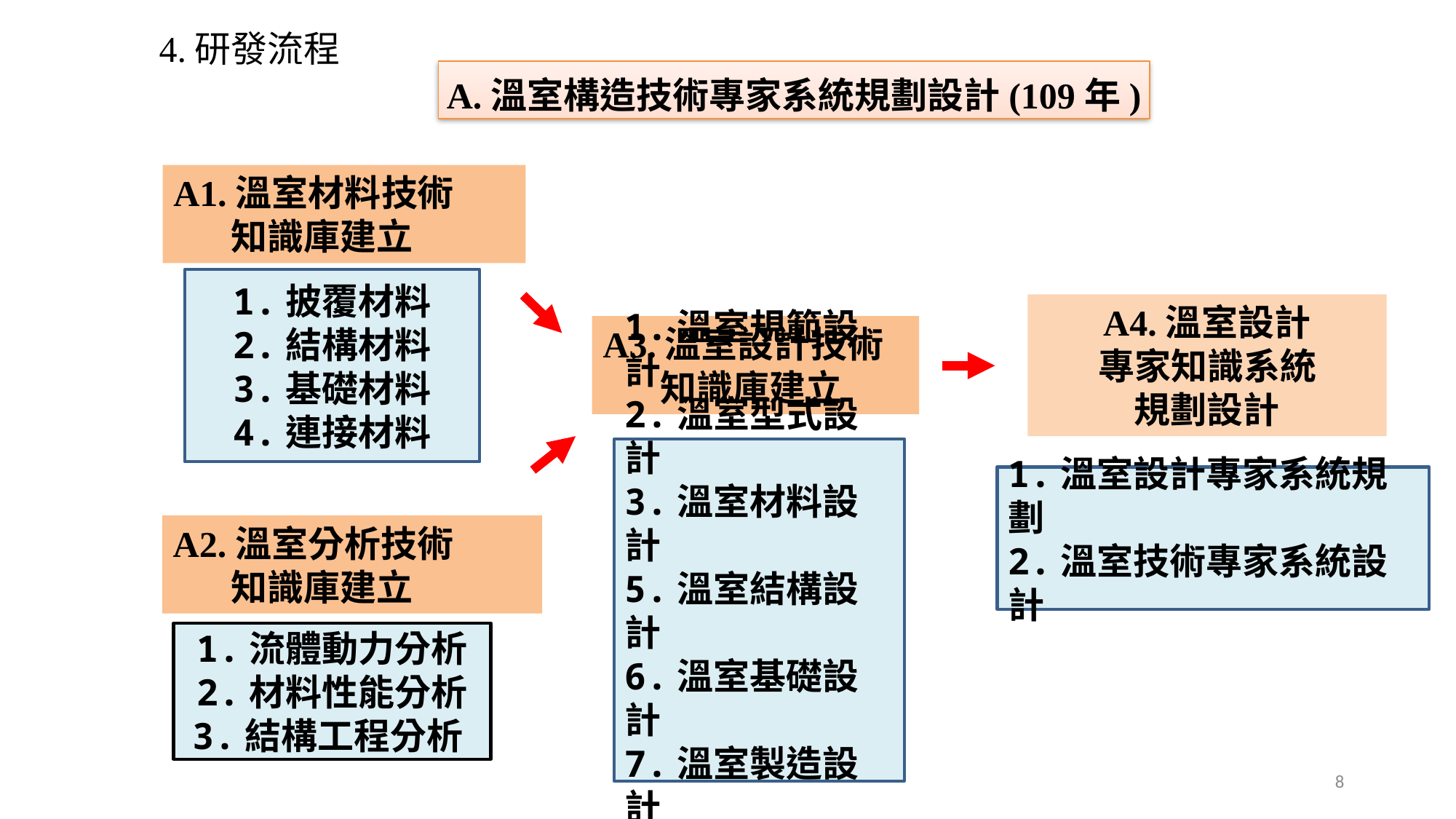

4.研發流程
A.溫室構造技術專家系統規劃設計(109年)
A1.溫室材料技術
      知識庫建立
1.披覆材料
2.結構材料
3.基礎材料
4.連接材料
A4.溫室設計
專家知識系統
規劃設計
A3.溫室設計技術
      知識庫建立
1.溫室規範設計
2.溫室型式設計
3.溫室材料設計
5.溫室結構設計
6.溫室基礎設計
7.溫室製造設計
8.溫室施工設計
1.溫室設計專家系統規劃
2.溫室技術專家系統設計
A2.溫室分析技術
      知識庫建立
1.流體動力分析
2.材料性能分析
3.結構工程分析
8